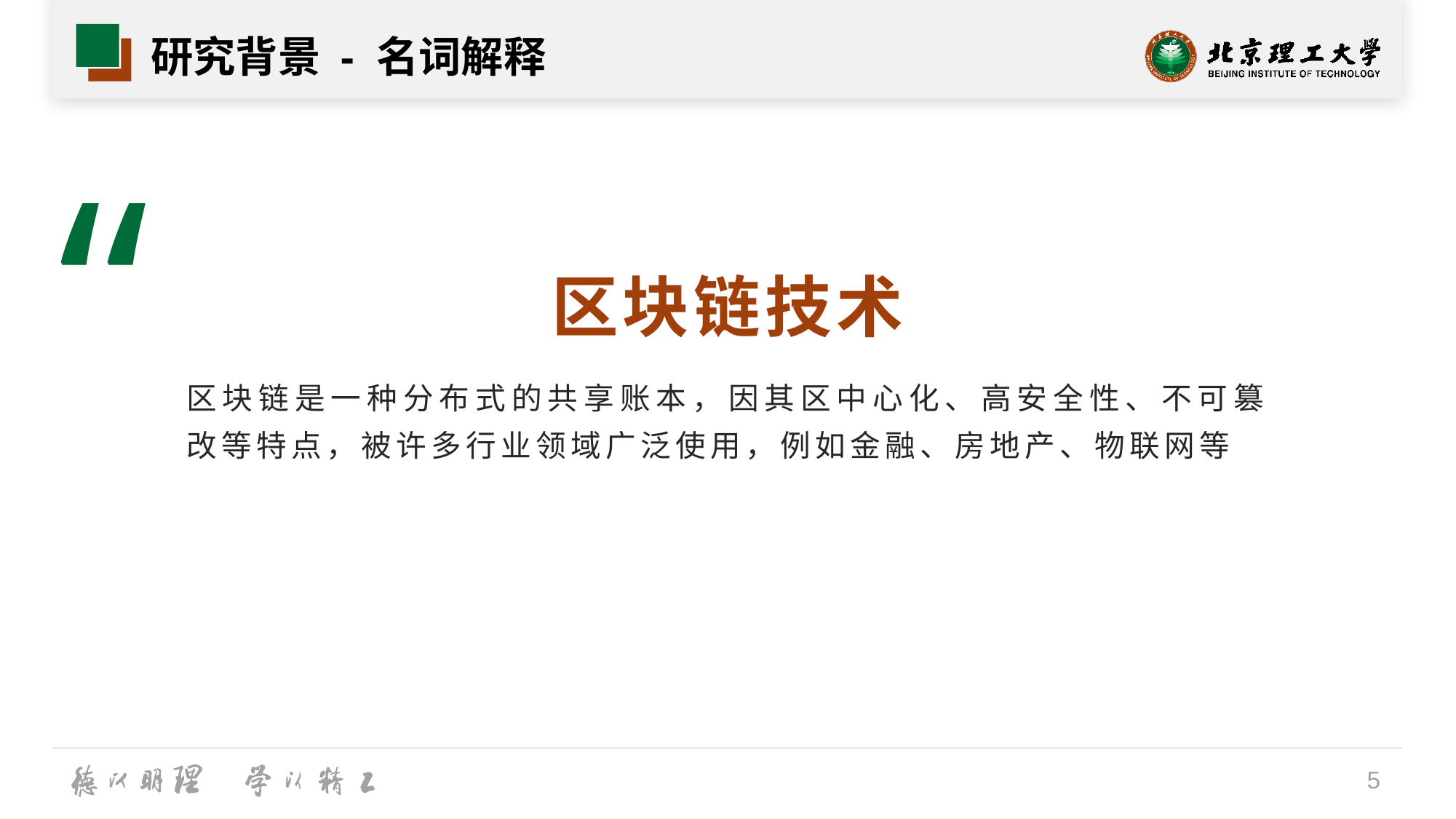

# 研究背景 - 名词解释
“

区块链技术
区块链是一种分布式的共享账本，因其区中心化、高安全性、不可篡改等特点，被许多行业领域广泛使用，例如金融、房地产、物联网等